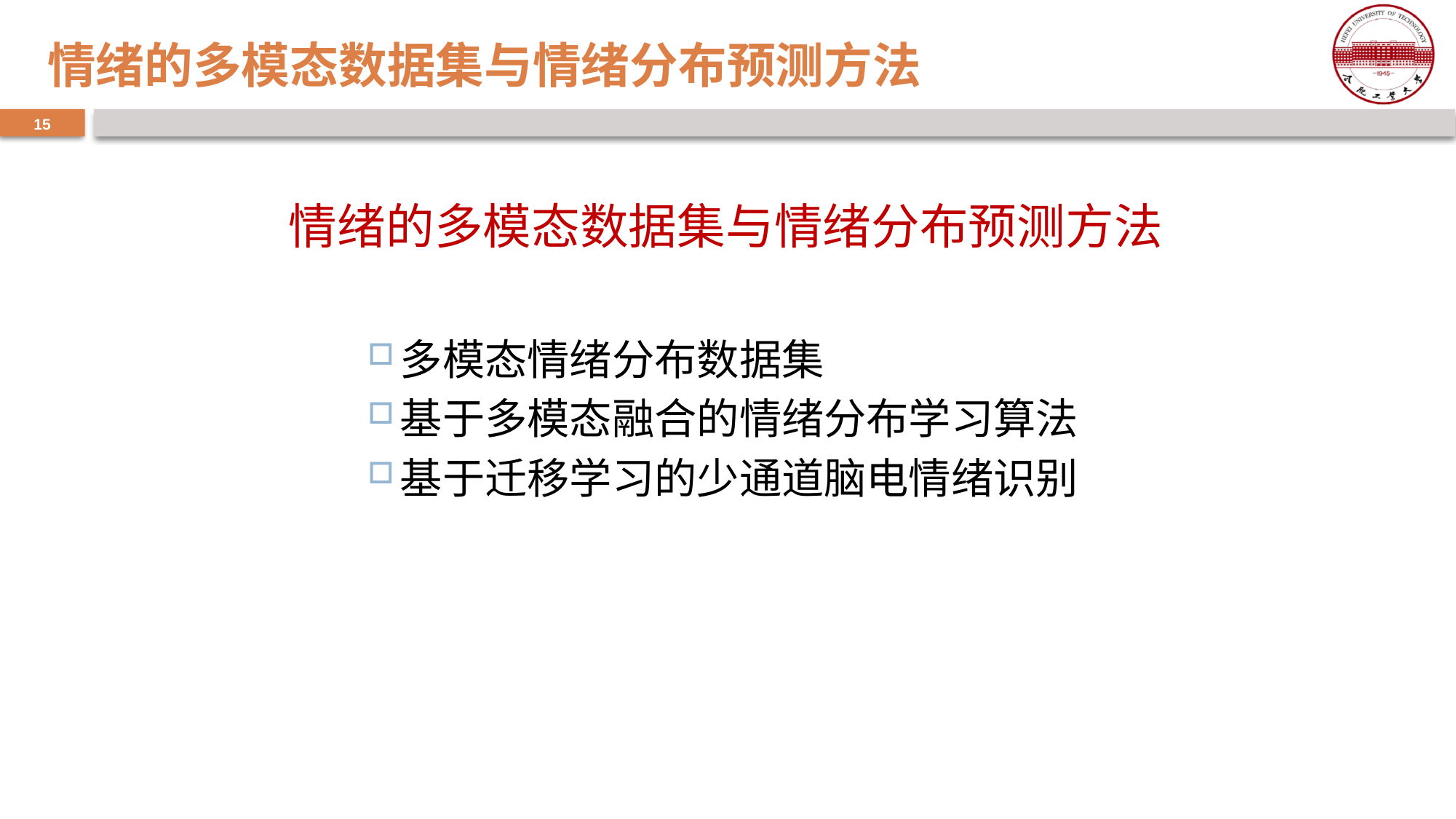

# 情绪的多模态数据集与情绪分布预测方法
情绪的多模态数据集与情绪分布预测方法
多模态情绪分布数据集
基于多模态融合的情绪分布学习算法
基于迁移学习的少通道脑电情绪识别